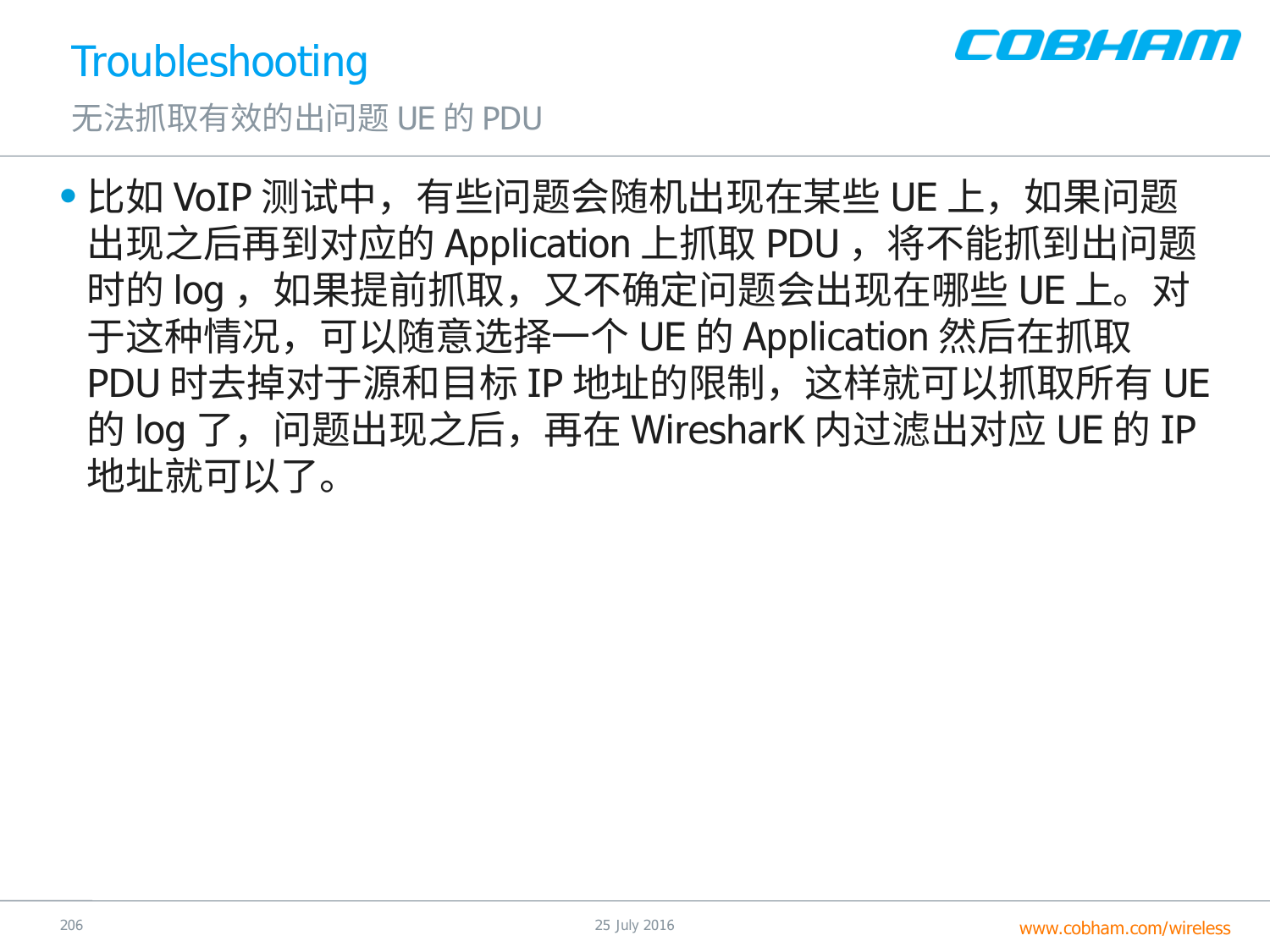

# Troubleshooting
无法抓取有效的出问题UE的PDU
比如VoIP测试中，有些问题会随机出现在某些UE上，如果问题出现之后再到对应的Application上抓取PDU，将不能抓到出问题时的log，如果提前抓取，又不确定问题会出现在哪些UE上。对于这种情况，可以随意选择一个UE的Application然后在抓取PDU时去掉对于源和目标IP地址的限制，这样就可以抓取所有UE的log了，问题出现之后，再在WiresharK内过滤出对应UE的IP地址就可以了。
206
25 July 2016